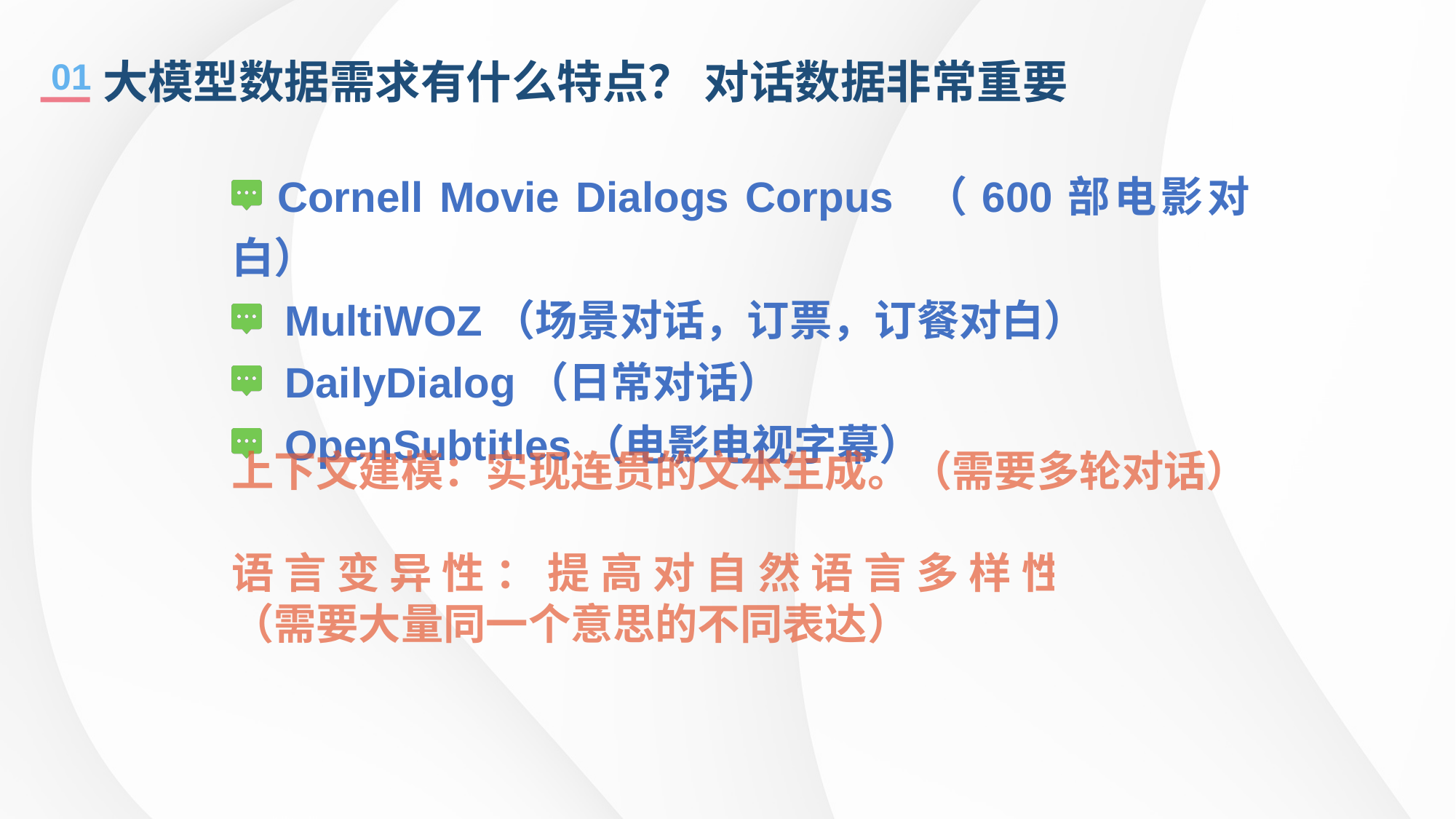

01

大模型数据需求有什么特点？ 对话数据非常重要
 Cornell Movie Dialogs Corpus （600部电影对白）
  MultiWOZ（场景对话，订票，订餐对白）
  DailyDialog（日常对话）
  OpenSubtitles（电影电视字幕）
上下文建模：实现连贯的文本生成。（需要多轮对话）

语言变异性：提高对自然语言多样性的理解。
（需要大量同一个意思的不同表达）